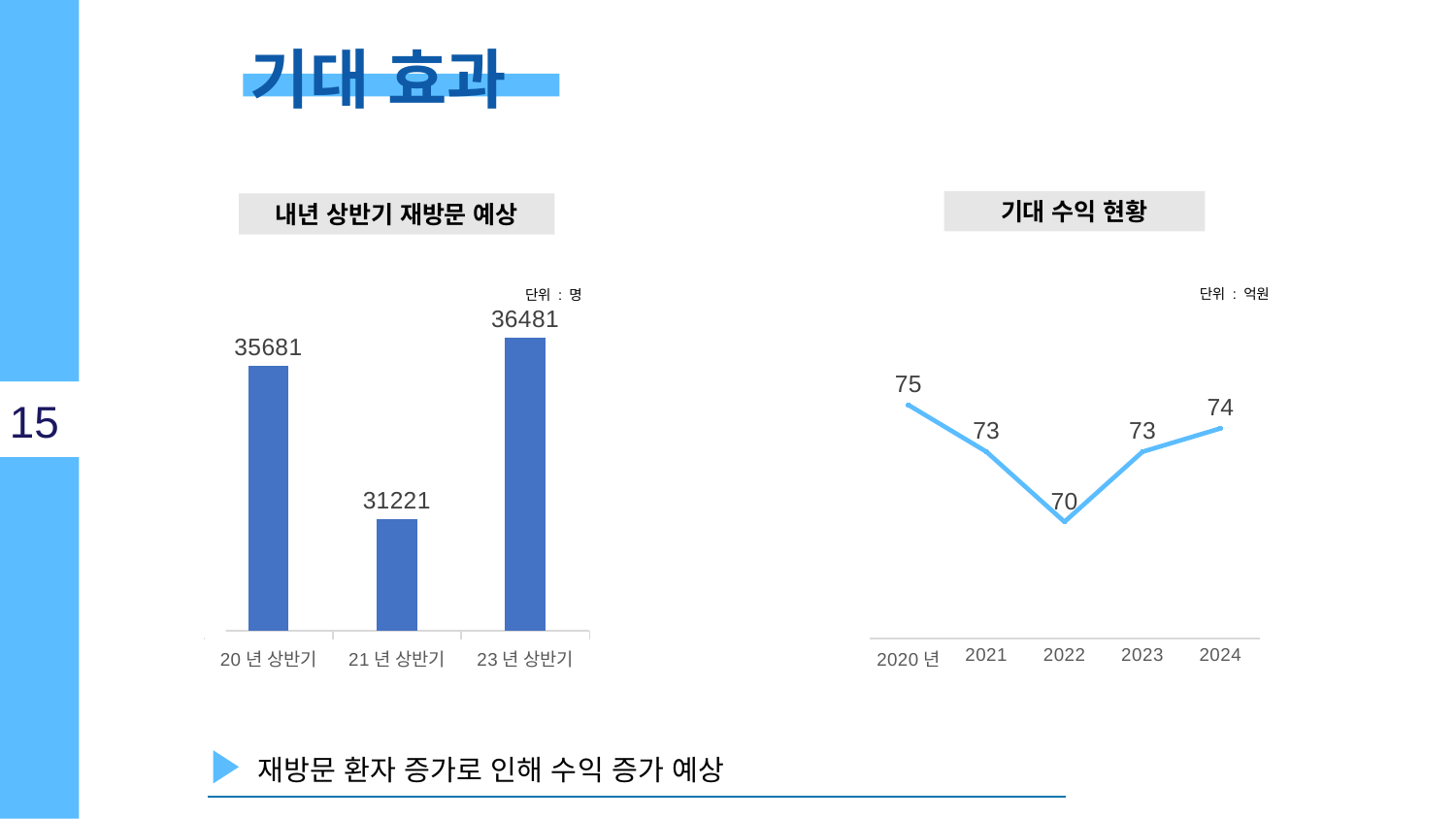

기대 효과

기대 수익 현황
내년 상반기 재방문 예상

### Chart

| Category | 병원 내원 현황 |
|---|---|
| 20년 상반기 | 35681.0 |
| 21년 상반기 | 31221.0 |
| 23년 상반기 | 36481.0 |
단위 : 명

### Chart

| Category | 수익 현황 |
|---|---|
| 2020년 | 75.0 |
| 2021 | 73.0 |
| 2022 | 70.0 |
| 2023 | 73.0 |
| 2024 | 74.0 |
단위 : 억원
15

재방문 환자 증가로 인해 수익 증가 예상